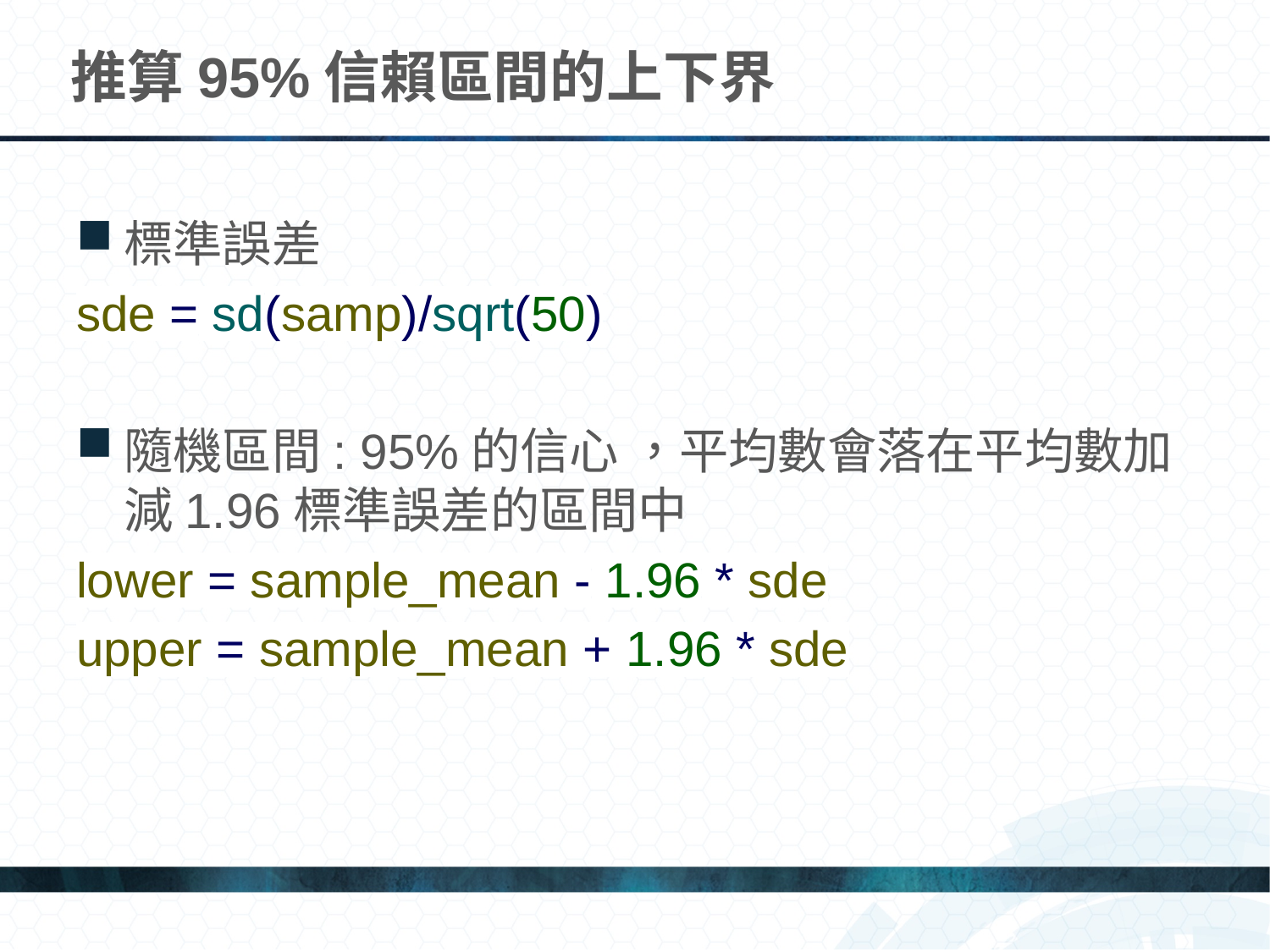

# 推算95%信賴區間的上下界
標準誤差
sde = sd(samp)/sqrt(50)

隨機區間: 95%的信心 ，平均數會落在平均數加減1.96標準誤差的區間中
lower = sample_mean - 1.96 * sde
upper = sample_mean + 1.96 * sde